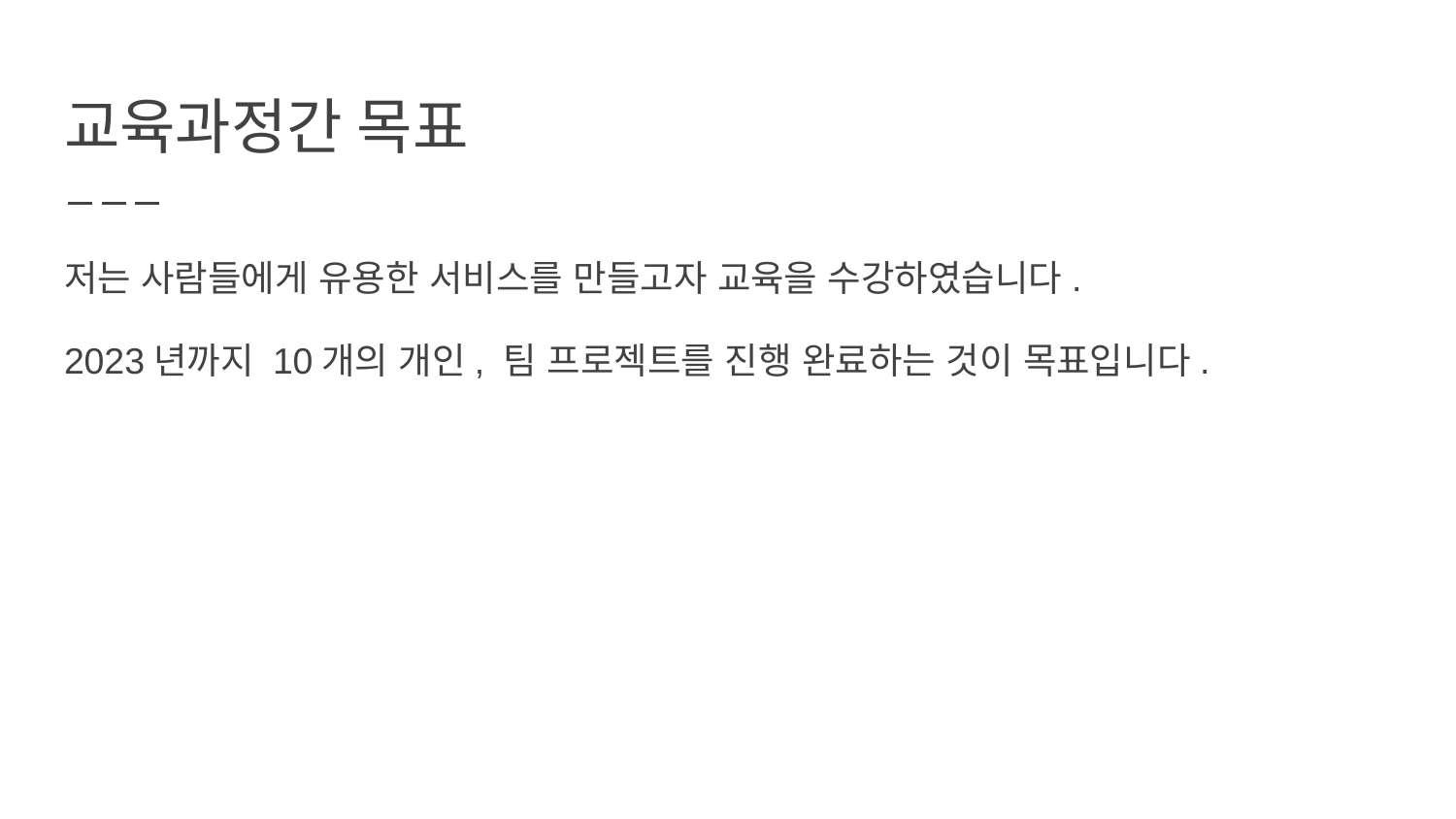

# 교육과정간 목표
저는 사람들에게 유용한 서비스를 만들고자 교육을 수강하였습니다.
2023년까지 10개의 개인, 팀 프로젝트를 진행 완료하는 것이 목표입니다.